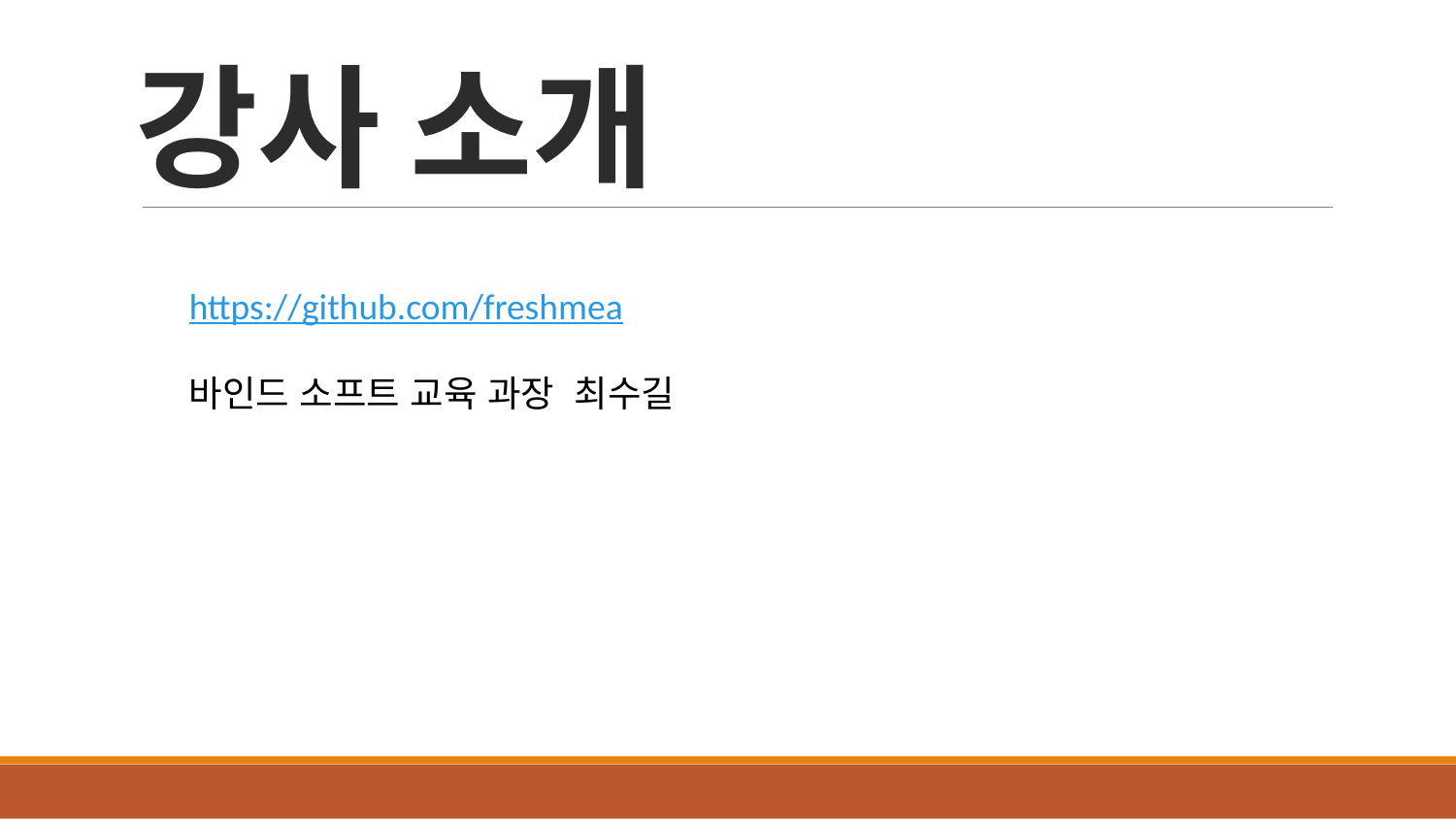

# 강사 소개
https://github.com/freshmea

바인드 소프트 교육 과장  최수길